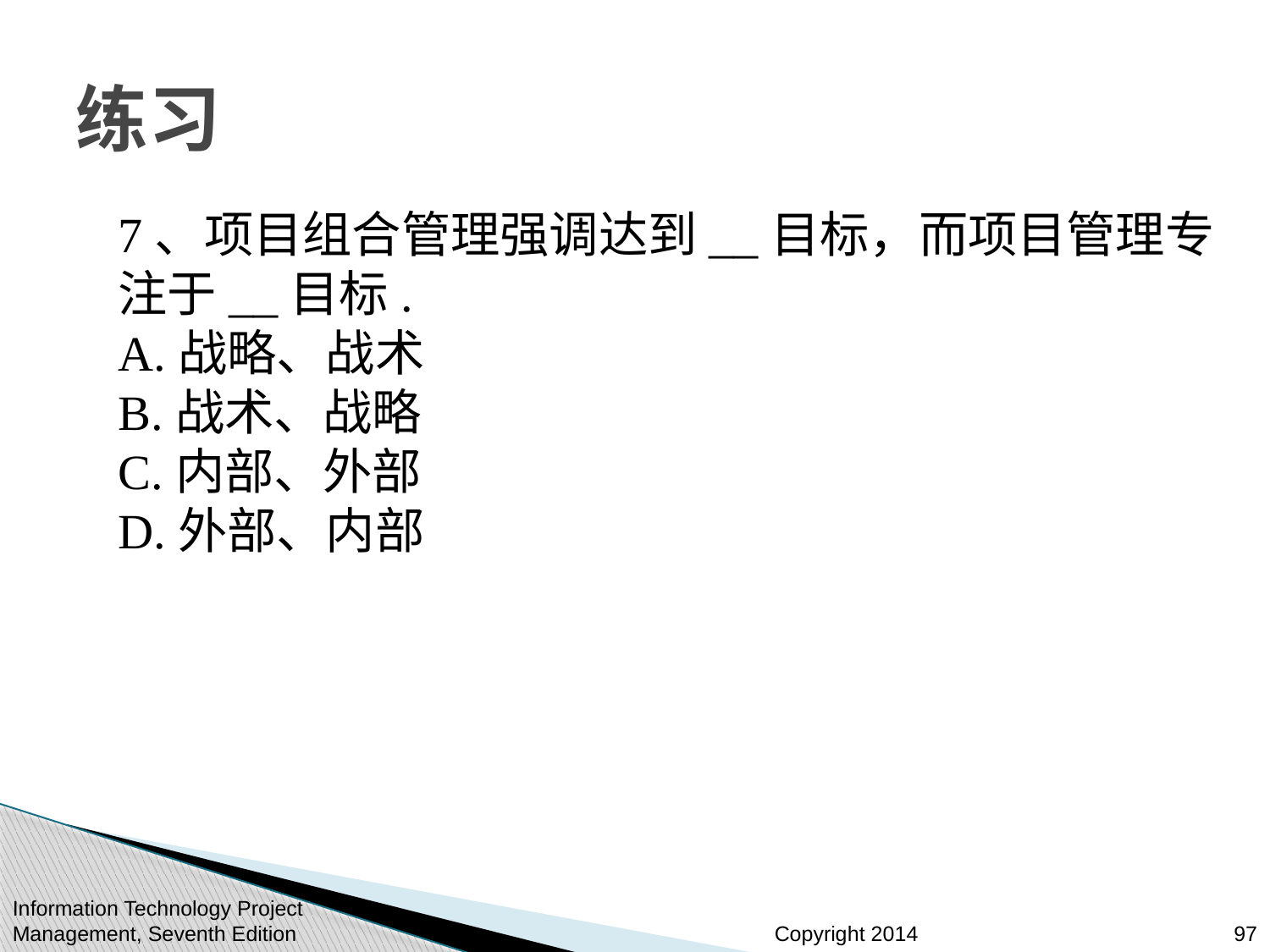

# 练习
7、项目组合管理强调达到__目标，而项目管理专注于__目标.
A.战略、战术
B.战术、战略
C.内部、外部
D.外部、内部
Information Technology Project Management, Seventh Edition
97